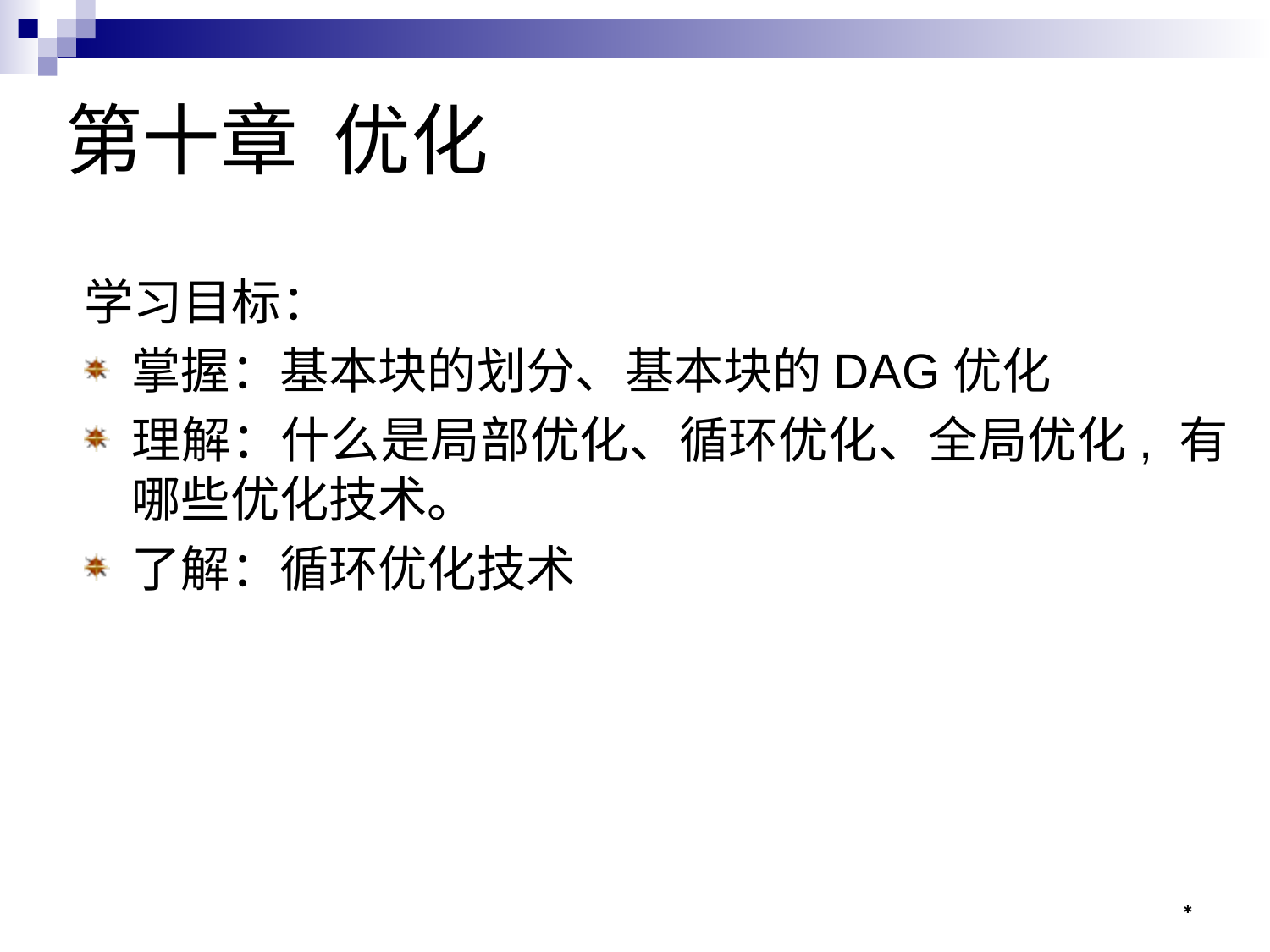

# 第十章  优化
学习目标：
掌握：基本块的划分、基本块的DAG优化
理解：什么是局部优化、循环优化、全局优化, 有哪些优化技术。
了解：循环优化技术

*